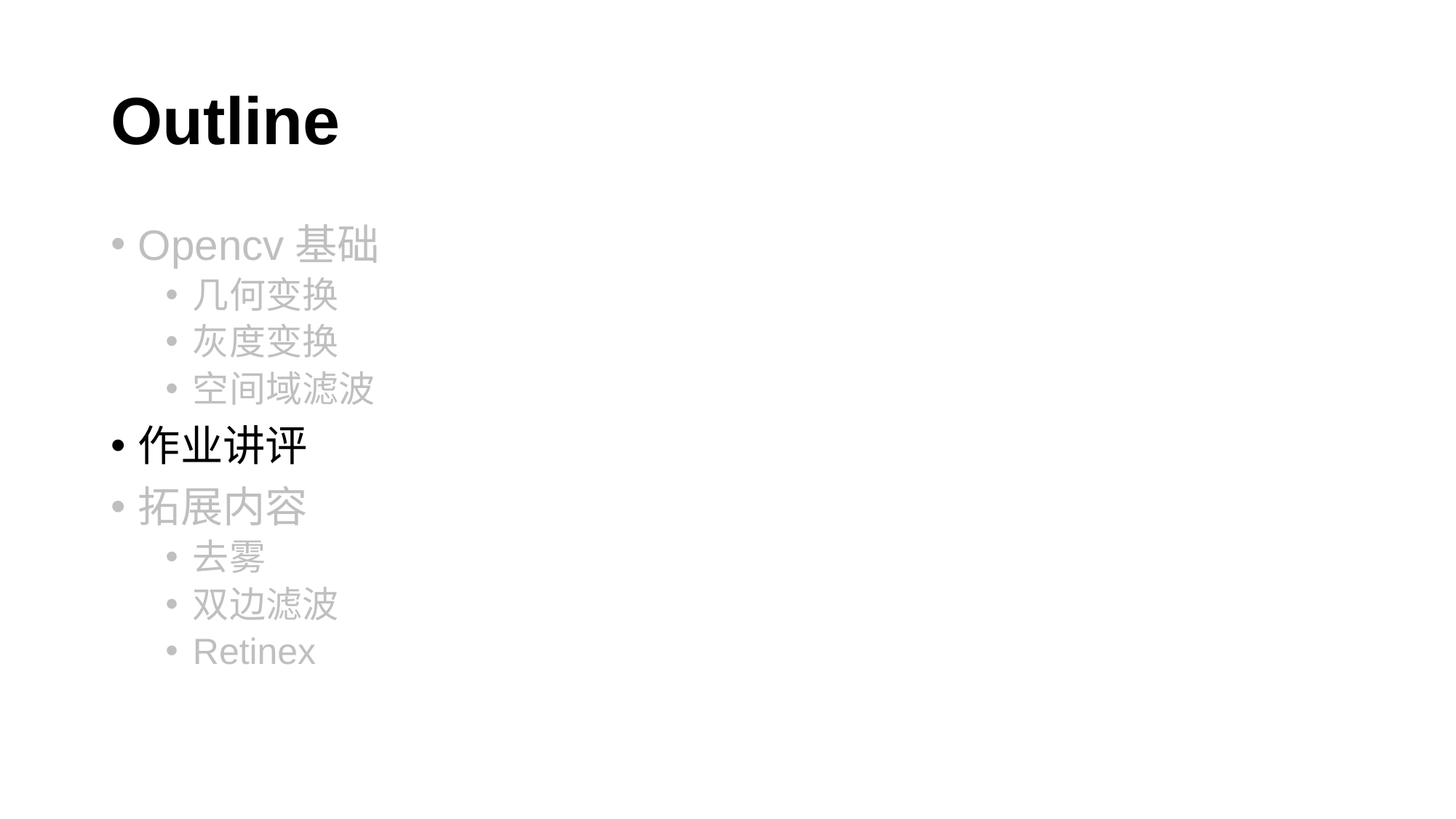

# Outline
Opencv基础
几何变换
灰度变换
空间域滤波
作业讲评
拓展内容
去雾
双边滤波
Retinex